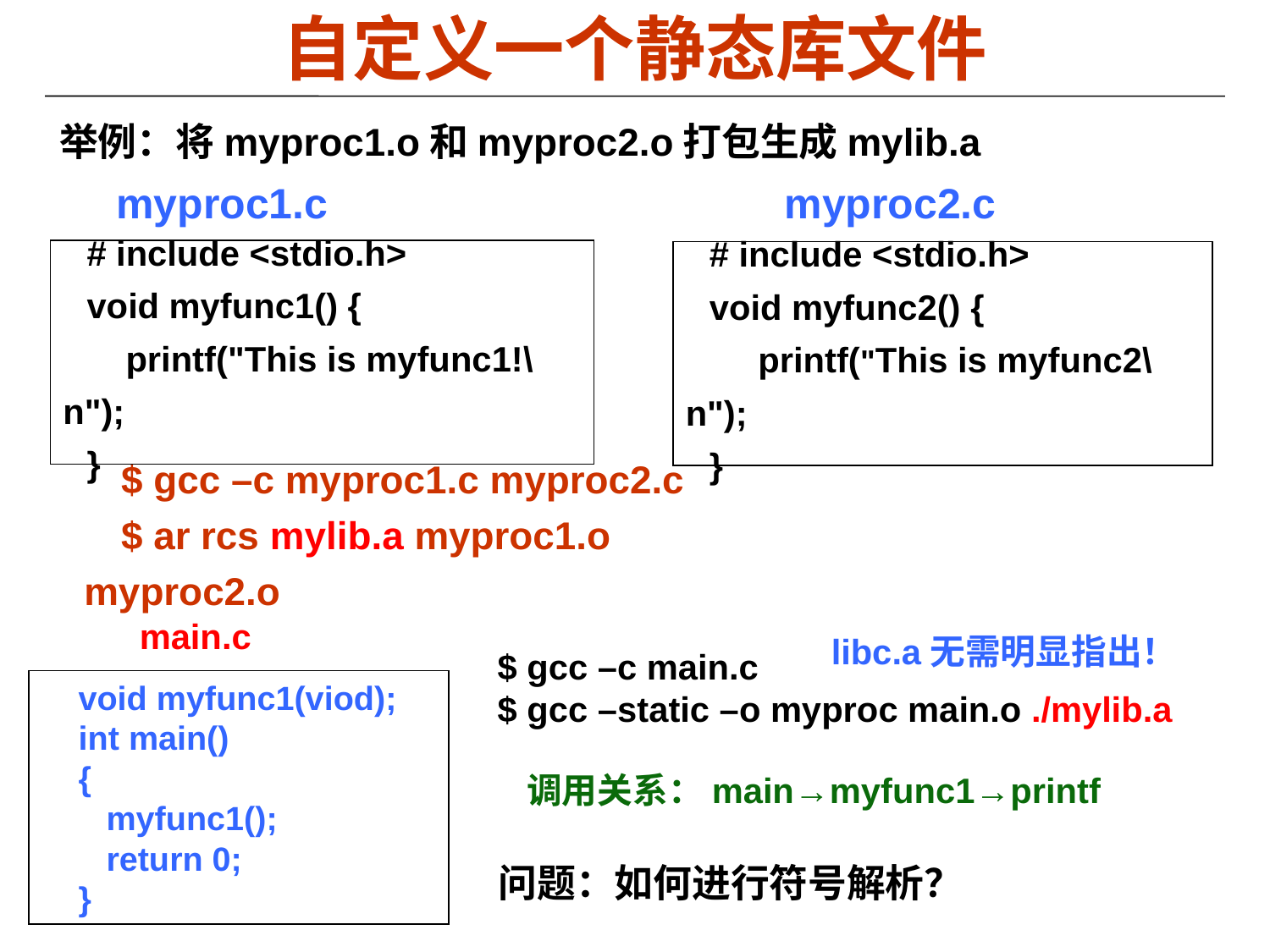

# 自定义一个静态库文件
举例：将myproc1.o和myproc2.o打包生成mylib.a
myproc2.c
myproc1.c
# include <stdio.h>
void myfunc1() {
    printf("This is myfunc1!\n");
}
# include <stdio.h>
void myfunc2() {
     printf("This is myfunc2\n");
}
$ gcc –c myproc1.c myproc2.c
$ ar rcs mylib.a myproc1.o myproc2.o
main.c
libc.a无需明显指出！
$ gcc –c main.c
$ gcc –static –o myproc main.o ./mylib.a
void myfunc1(viod);
int main()
{
   myfunc1();
   return 0;
}
调用关系：main→myfunc1→printf
问题：如何进行符号解析？